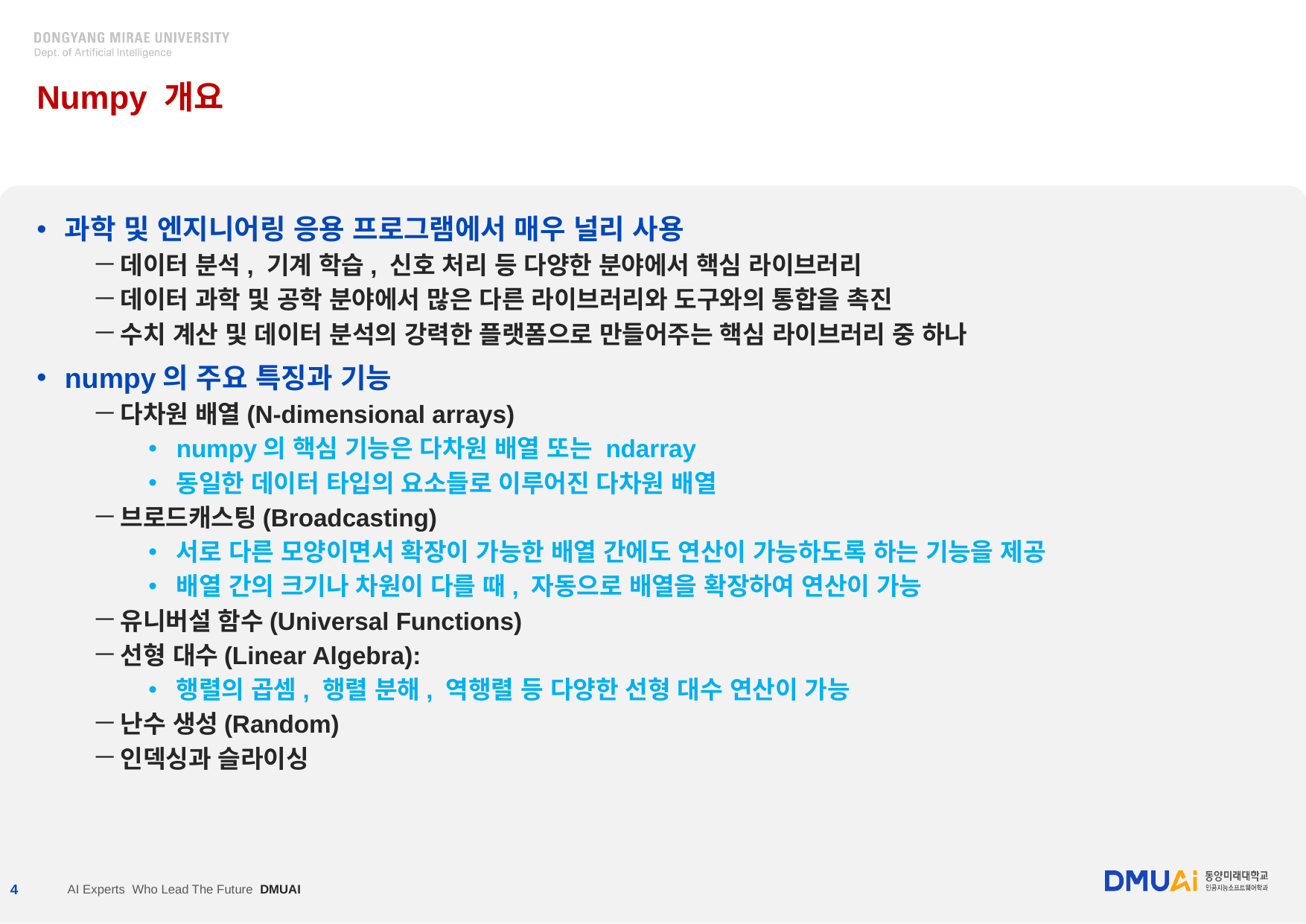

# Numpy 개요

과학 및 엔지니어링 응용 프로그램에서 매우 널리 사용
데이터 분석, 기계 학습, 신호 처리 등 다양한 분야에서 핵심 라이브러리
데이터 과학 및 공학 분야에서 많은 다른 라이브러리와 도구와의 통합을 촉진
수치 계산 및 데이터 분석의 강력한 플랫폼으로 만들어주는 핵심 라이브러리 중 하나
numpy의 주요 특징과 기능
다차원 배열(N-dimensional arrays)
numpy의 핵심 기능은 다차원 배열 또는 ndarray
동일한 데이터 타입의 요소들로 이루어진 다차원 배열
브로드캐스팅(Broadcasting)
서로 다른 모양이면서 확장이 가능한 배열 간에도 연산이 가능하도록 하는 기능을 제공
배열 간의 크기나 차원이 다를 때, 자동으로 배열을 확장하여 연산이 가능
유니버설 함수(Universal Functions)
선형 대수(Linear Algebra):
행렬의 곱셈, 행렬 분해, 역행렬 등 다양한 선형 대수 연산이 가능
난수 생성(Random)
인덱싱과 슬라이싱